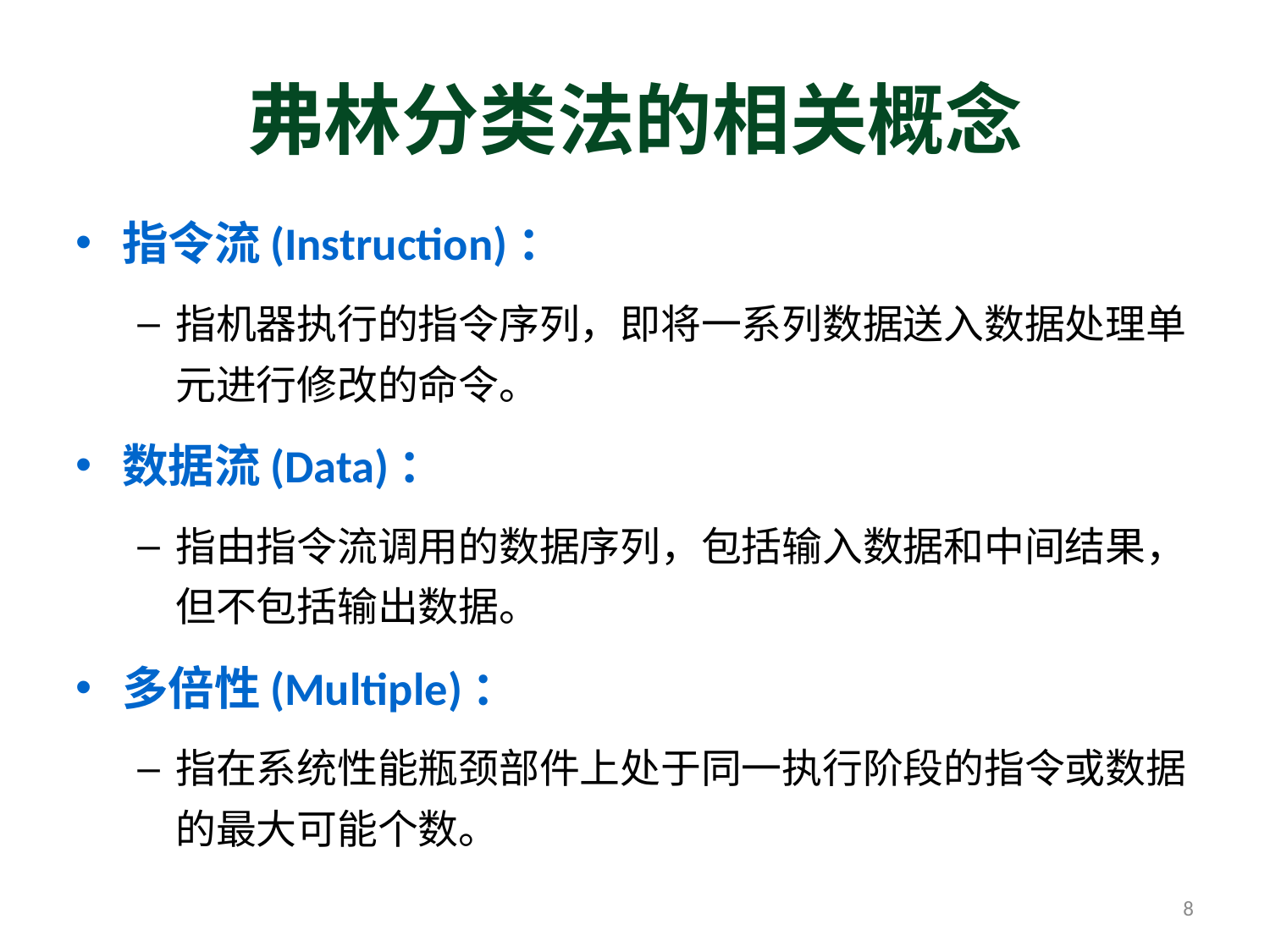

# 弗林分类法的相关概念
指令流(Instruction)：
指机器执行的指令序列，即将一系列数据送入数据处理单元进行修改的命令。
数据流(Data)：
指由指令流调用的数据序列，包括输入数据和中间结果，但不包括输出数据。
多倍性(Multiple)：
指在系统性能瓶颈部件上处于同一执行阶段的指令或数据的最大可能个数。

8